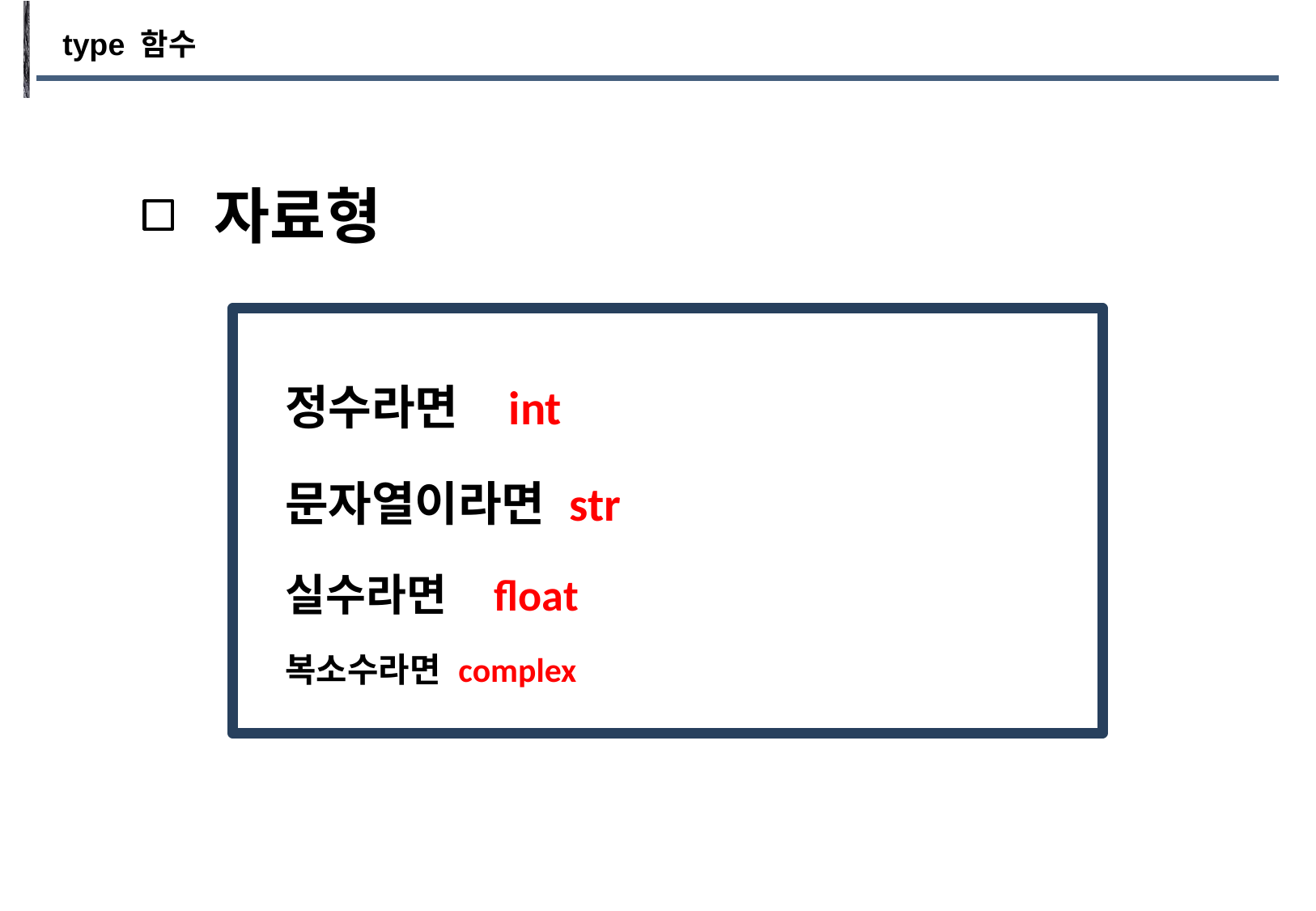

type 함수

자료형

정수라면   int
문자열이라면 str
실수라면   float
복소수라면 complex